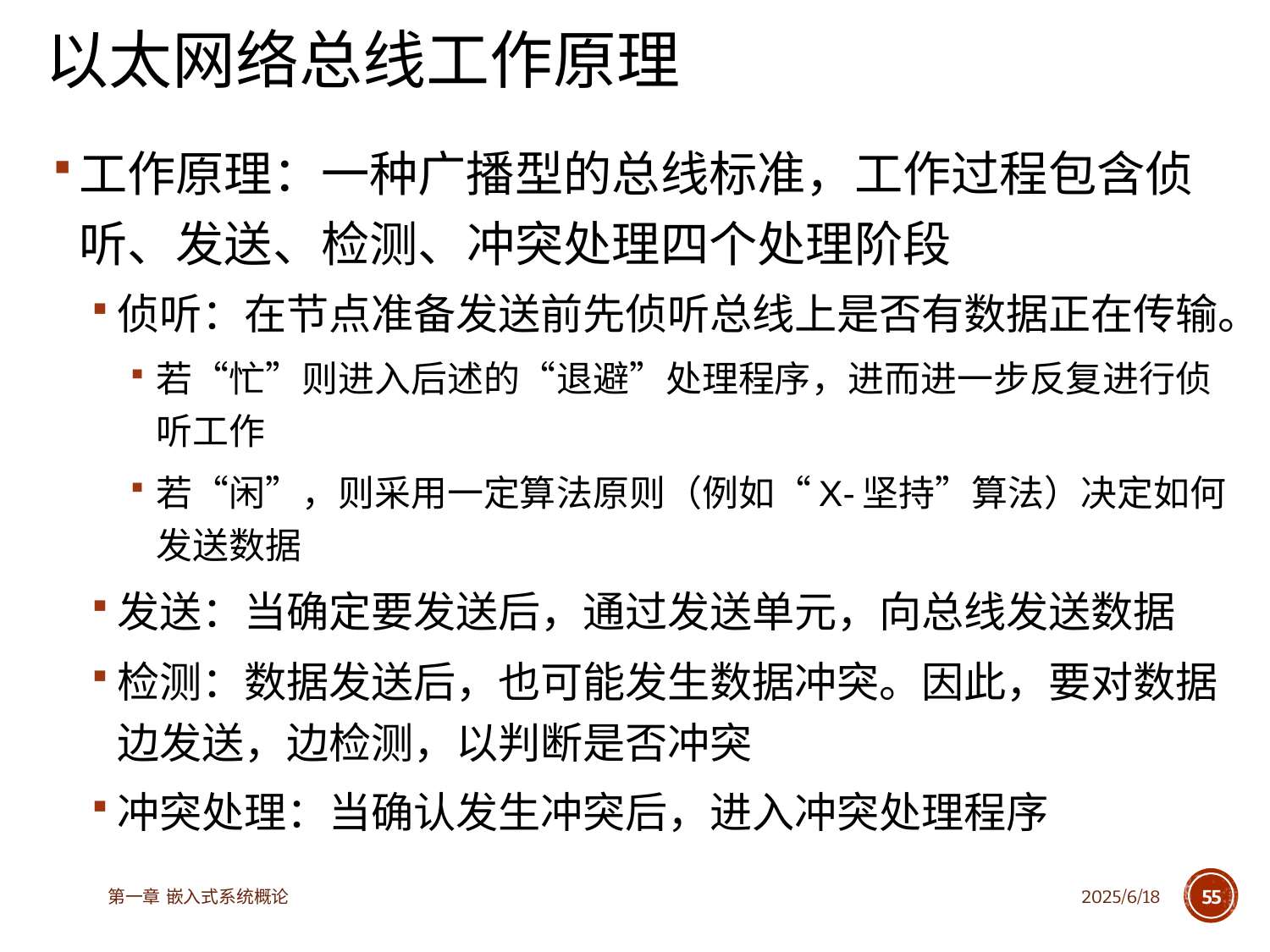

# 以太网络总线工作原理
工作原理：一种广播型的总线标准，工作过程包含侦听、发送、检测、冲突处理四个处理阶段
侦听：在节点准备发送前先侦听总线上是否有数据正在传输。
若“忙”则进入后述的“退避”处理程序，进而进一步反复进行侦听工作
若“闲”，则采用一定算法原则（例如“X-坚持”算法）决定如何发送数据
发送：当确定要发送后，通过发送单元，向总线发送数据
检测：数据发送后，也可能发生数据冲突。因此，要对数据边发送，边检测，以判断是否冲突
冲突处理：当确认发生冲突后，进入冲突处理程序
第一章 嵌入式系统概论
2025/6/18
55